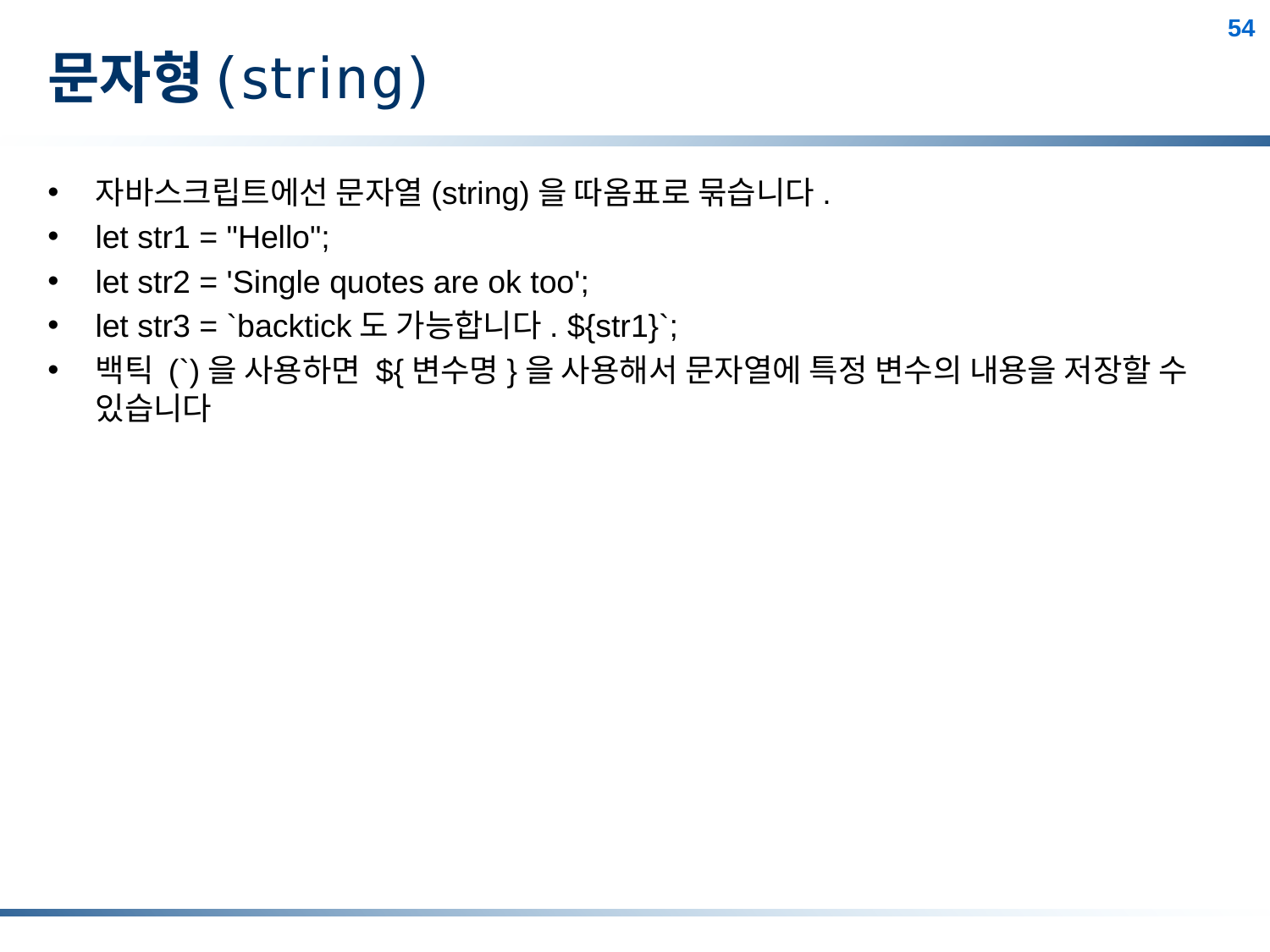

# 문자형(string)
자바스크립트에선 문자열(string)을 따옴표로 묶습니다.
let str1 = "Hello";
let str2 = 'Single quotes are ok too';
let str3 = `backtick도 가능합니다. ${str1}`;
백틱 (`)을 사용하면 ${변수명}을 사용해서 문자열에 특정 변수의 내용을 저장할 수 있습니다
54